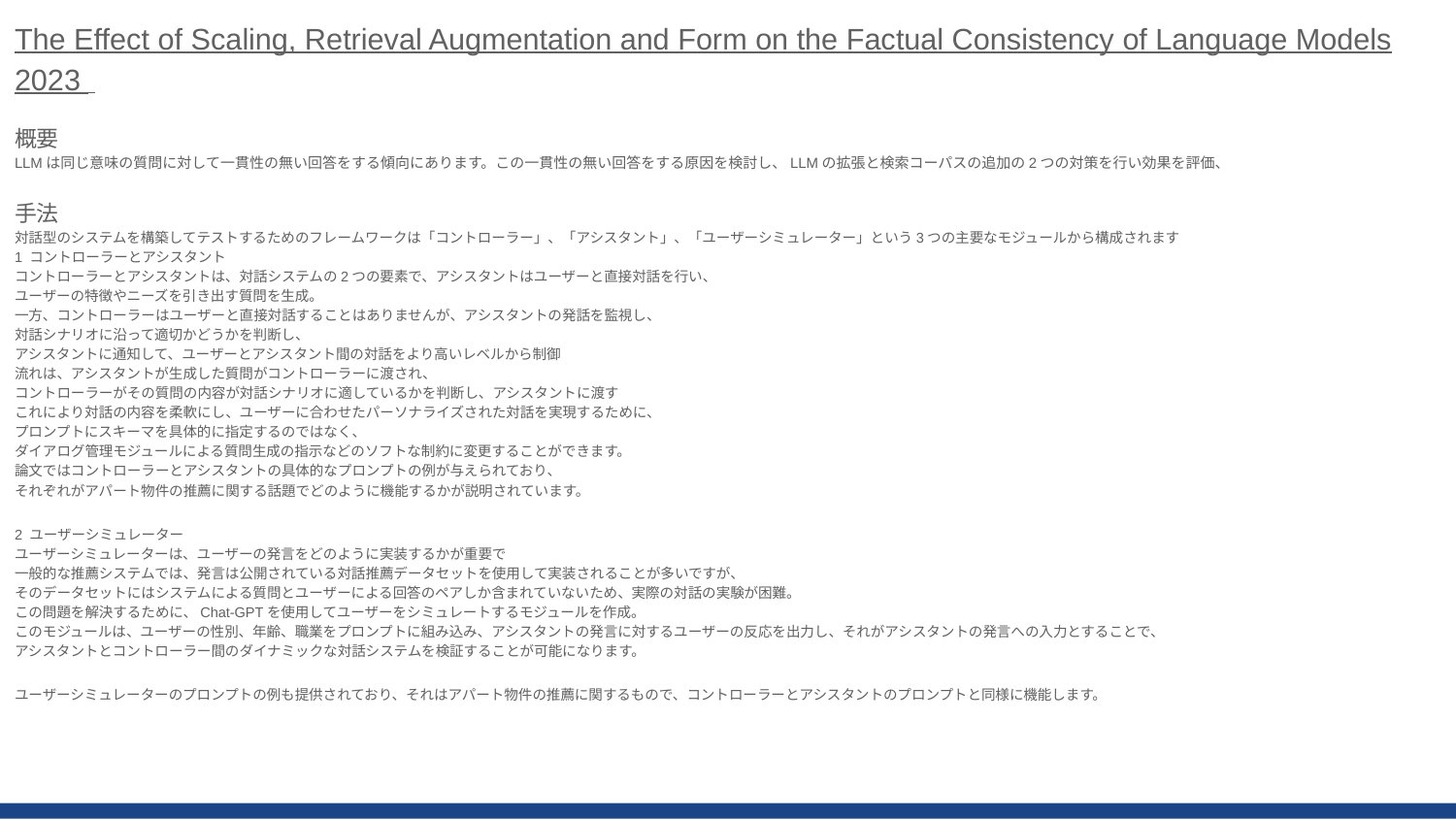

The Effect of Scaling, Retrieval Augmentation and Form on the Factual Consistency of Language Models 2023
概要
LLMは同じ意味の質問に対して一貫性の無い回答をする傾向にあります。この一貫性の無い回答をする原因を検討し、LLMの拡張と検索コーパスの追加の2つの対策を行い効果を評価、
手法
対話型のシステムを構築してテストするためのフレームワークは「コントローラー」、「アシスタント」、「ユーザーシミュレーター」という3つの主要なモジュールから構成されます
1 コントローラーとアシスタント
コントローラーとアシスタントは、対話システムの2つの要素で、アシスタントはユーザーと直接対話を行い、
ユーザーの特徴やニーズを引き出す質問を生成。
一方、コントローラーはユーザーと直接対話することはありませんが、アシスタントの発話を監視し、
対話シナリオに沿って適切かどうかを判断し、
アシスタントに通知して、ユーザーとアシスタント間の対話をより高いレベルから制御
流れは、アシスタントが生成した質問がコントローラーに渡され、
コントローラーがその質問の内容が対話シナリオに適しているかを判断し、アシスタントに渡す
これにより対話の内容を柔軟にし、ユーザーに合わせたパーソナライズされた対話を実現するために、
プロンプトにスキーマを具体的に指定するのではなく、
ダイアログ管理モジュールによる質問生成の指示などのソフトな制約に変更することができます。
論文ではコントローラーとアシスタントの具体的なプロンプトの例が与えられており、
それぞれがアパート物件の推薦に関する話題でどのように機能するかが説明されています。
2 ユーザーシミュレーター
ユーザーシミュレーターは、ユーザーの発言をどのように実装するかが重要で
一般的な推薦システムでは、発言は公開されている対話推薦データセットを使用して実装されることが多いですが、
そのデータセットにはシステムによる質問とユーザーによる回答のペアしか含まれていないため、実際の対話の実験が困難。
この問題を解決するために、Chat-GPTを使用してユーザーをシミュレートするモジュールを作成。
このモジュールは、ユーザーの性別、年齢、職業をプロンプトに組み込み、アシスタントの発言に対するユーザーの反応を出力し、それがアシスタントの発言への入力とすることで、
アシスタントとコントローラー間のダイナミックな対話システムを検証することが可能になります。
ユーザーシミュレーターのプロンプトの例も提供されており、それはアパート物件の推薦に関するもので、コントローラーとアシスタントのプロンプトと同様に機能します。